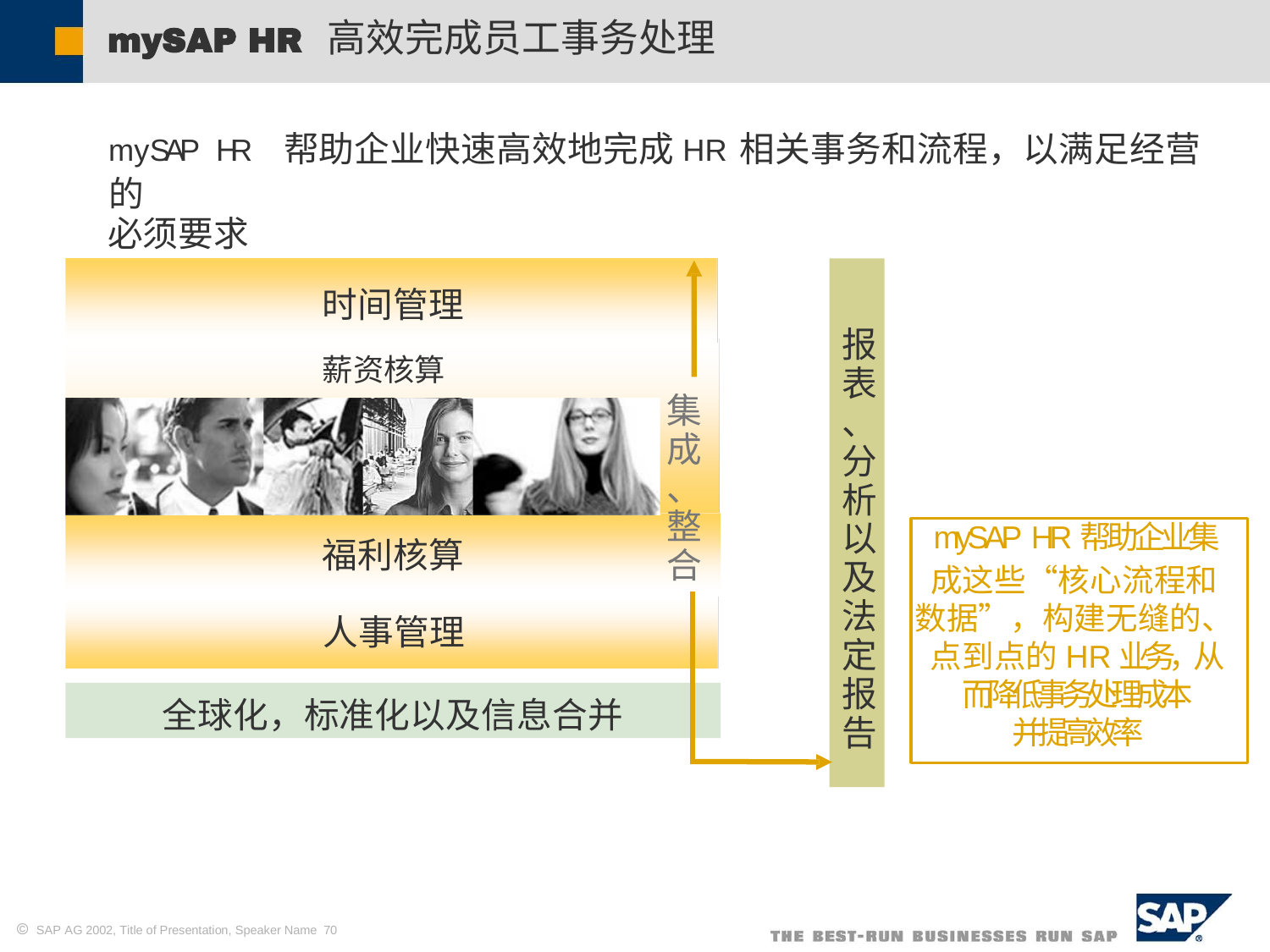

mySAP HR 高效完成员工事务处理
mySAP HR  帮助企业快速高效地完成HR相关事务和流程，以满足经营的
必须要求

时间管理
薪资核算
报表、分析以及法定报告

集成、整合

mySAP HR帮助企业集
成这些“核心流程和
数据”，构建无缝的、
点到点的HR业务，从
而降低事务处理成本
并提高效率
福利核算
人事管理

全球化，标准化以及信息合并

©  SAP AG 2002, Title of Presentation, Speaker Name  70